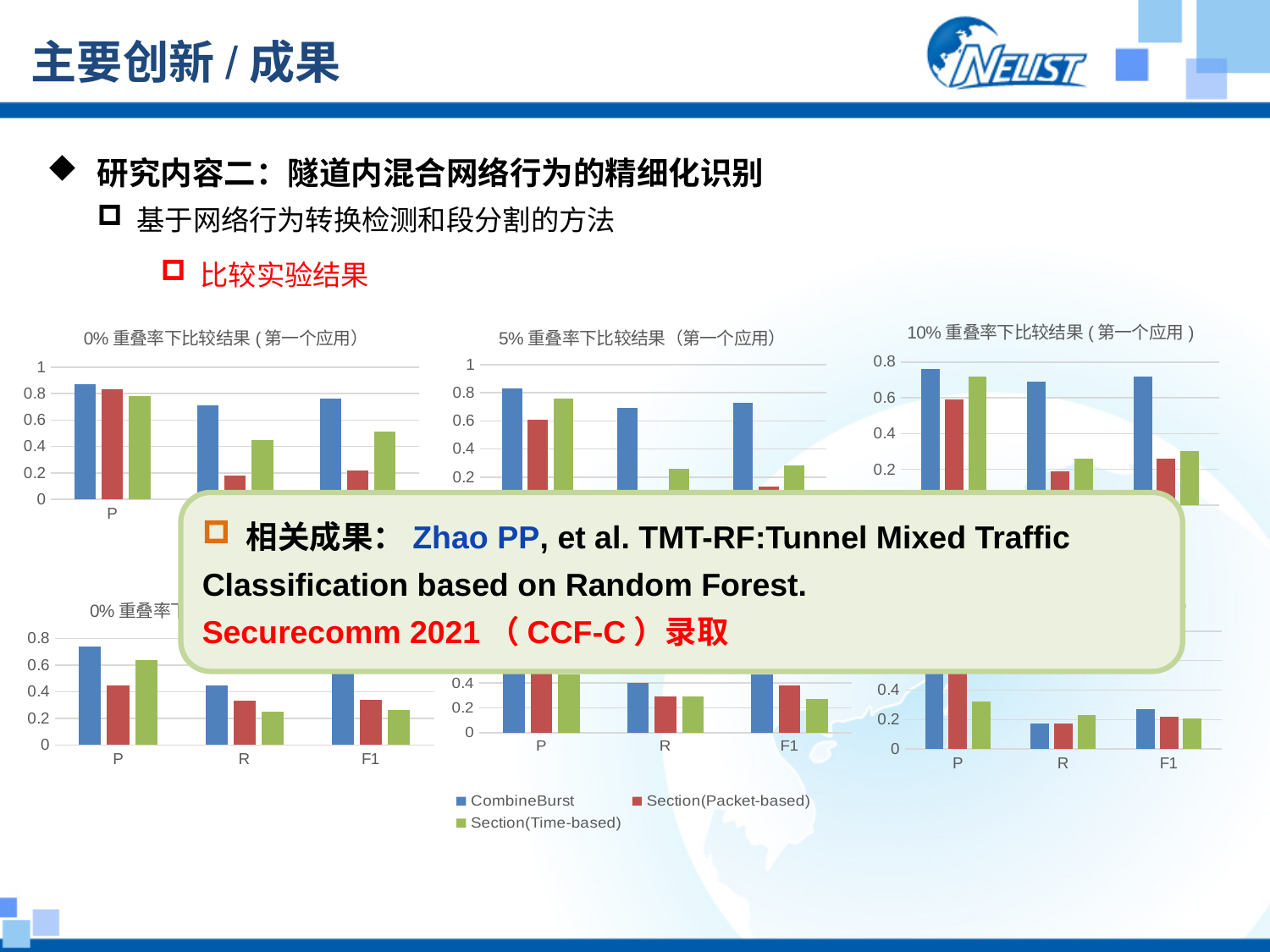

# 主要创新/成果
 研究内容二：隧道内混合网络行为的精细化识别
基于网络行为转换检测和段分割的方法
比较实验结果

### Chart: 10%重叠率下比较结果(第一个应用)

| Category | 置信度/% CombineBurst | 置信度/% Sectioning(Packet-based) | 置信度/% Sectioning(Time-based) |
|---|---|---|---|
| P | 0.76 | 0.59 | 0.72 |
| R | 0.69 | 0.19 | 0.26 |
| F1 | 0.72 | 0.26 | 0.3 |

### Chart: 0%重叠率下比较结果(第一个应用）

| Category | CombineBurst | Section(packet-based) | Section(Time-packed) |
|---|---|---|---|
| P | 0.87 | 0.83 | 0.78 |
| R | 0.71 | 0.18 | 0.45 |
| F1 | 0.76 | 0.22 | 0.51 |

### Chart: 5%重叠率下比较结果（第一个应用）

| Category | 置信度/% CombineBurst | 置信度/% Sectioning(Packet-based) | 置信度/% Sectioning(Time-based) |
|---|---|---|---|
| P | 0.83 | 0.61 | 0.76 |
| R | 0.69 | 0.11 | 0.26 |
| F1 | 0.73 | 0.13 | 0.28 |
 相关成果：Zhao PP, et al. TMT-RF:Tunnel Mixed Traffic Classification based on Random Forest.
Securecomm 2021（CCF-C）录取

### Chart: 10%重叠率下比较结果（第一个应用）

| Category | 置信度/% CombineBurst | 置信度/% Sectioning(Packet-based) | 置信度/% Sectioning(Time-based) |
|---|---|---|---|
| P | 0.62 | 0.52 | 0.32 |
| R | 0.17 | 0.17 | 0.23 |
| F1 | 0.27 | 0.22 | 0.21 |

### Chart: 5%重叠率下比较结果（第二个应用）

| Category | CombineBurst | Section(Packet-based) | Section(Time-based) |
|---|---|---|---|
| P | 0.58 | 0.58 | 0.47 |
| R | 0.4 | 0.29 | 0.29 |
| F1 | 0.47 | 0.38 | 0.27 |

### Chart: 0%重叠率下比较结果（第二个应用）

| Category | CombineBurst | Section(Packet-based) | Section(Time-based) |
|---|---|---|---|
| P | 0.74 | 0.45 | 0.64 |
| R | 0.45 | 0.33 | 0.25 |
| F1 | 0.56 | 0.34 | 0.26 |
26